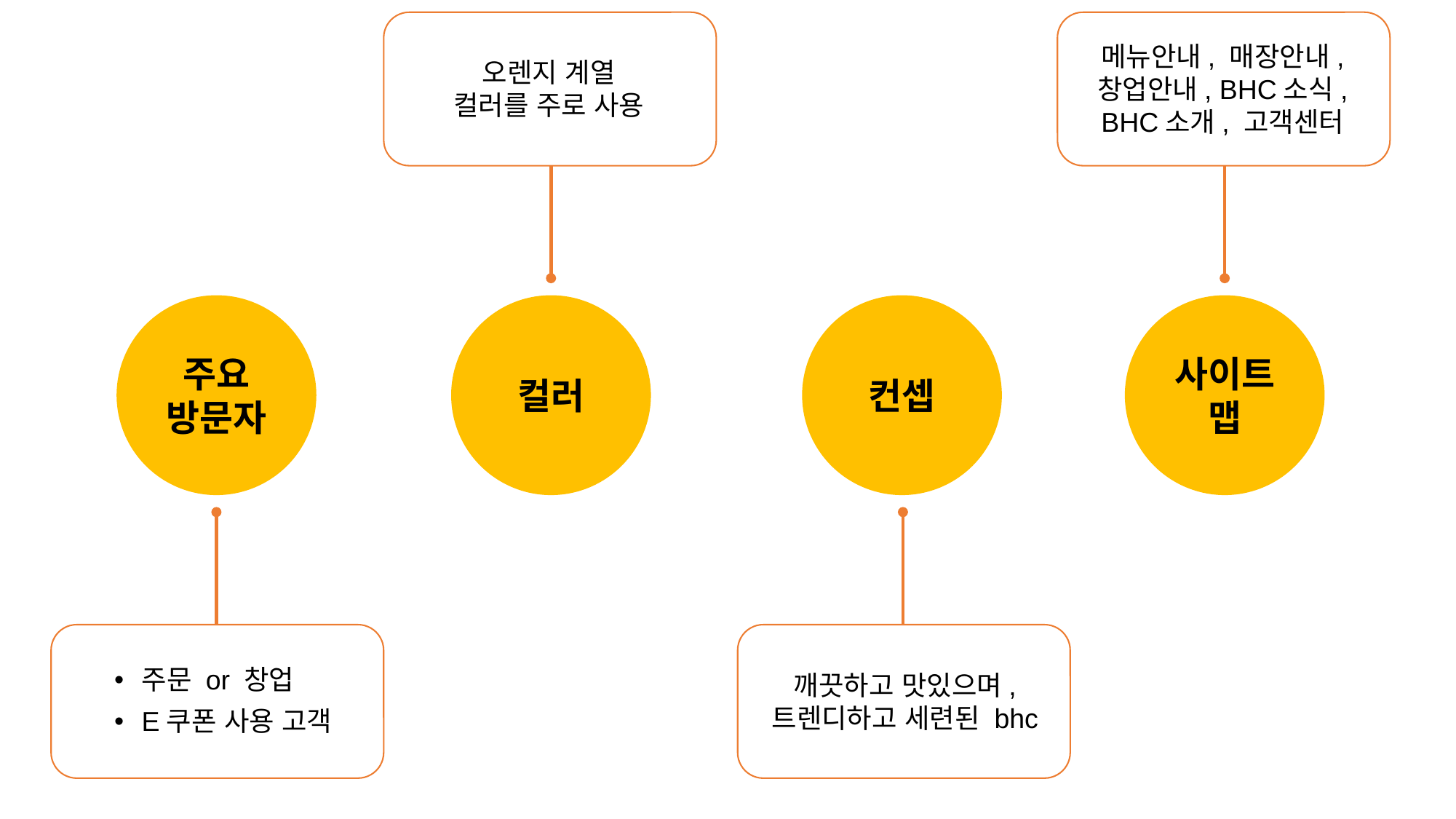

오렌지 계열
컬러를 주로 사용

메뉴안내, 매장안내,
창업안내, BHC소식,
BHC소개, 고객센터
주요
방문자
컬러
컨셉
사이트맵

주문 or 창업
E쿠폰 사용 고객

깨끗하고 맛있으며,
트렌디하고 세련된 bhc